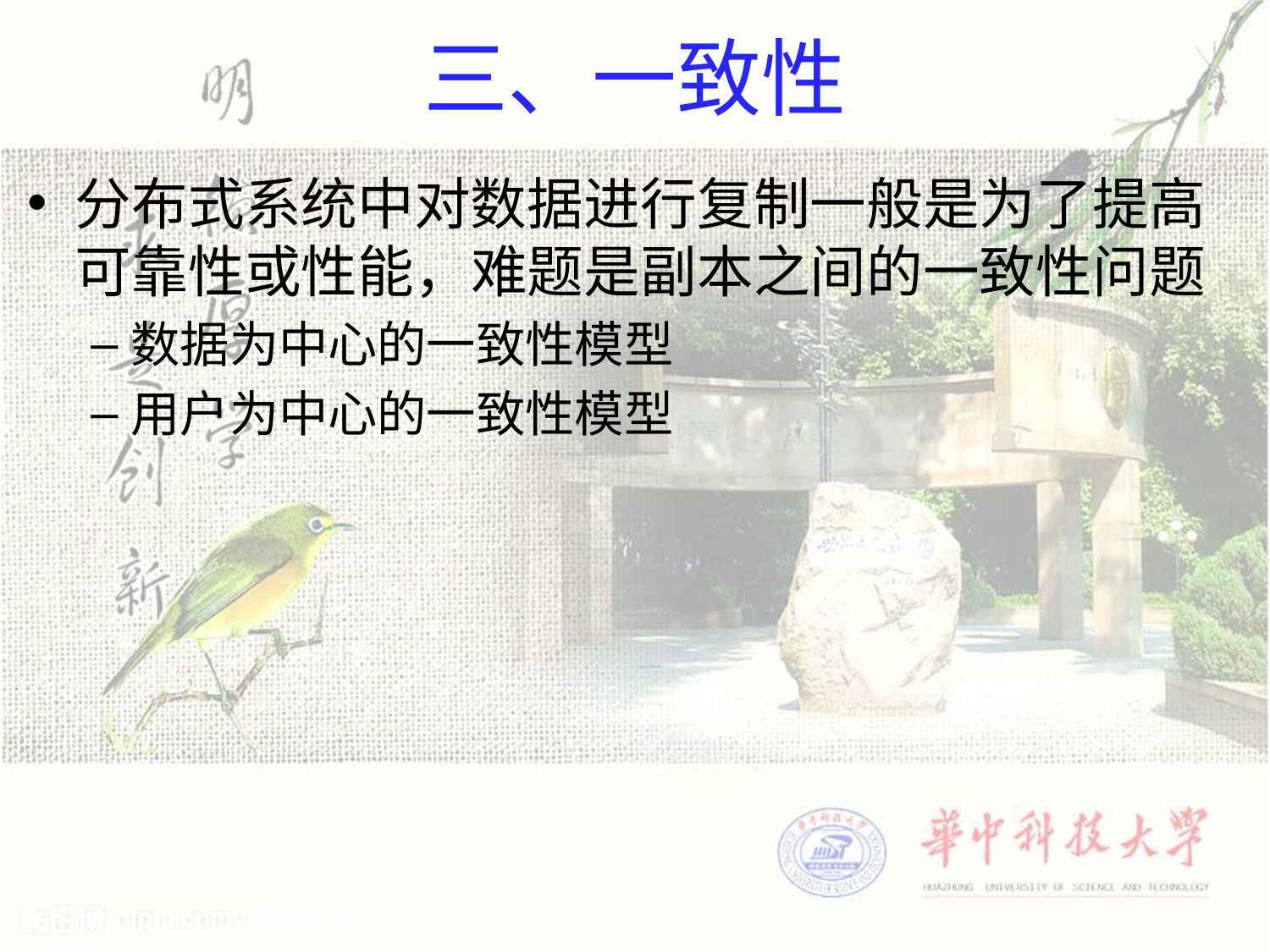

# 三、一致性
分布式系统中对数据进行复制一般是为了提高可靠性或性能，难题是副本之间的一致性问题
数据为中心的一致性模型
用户为中心的一致性模型